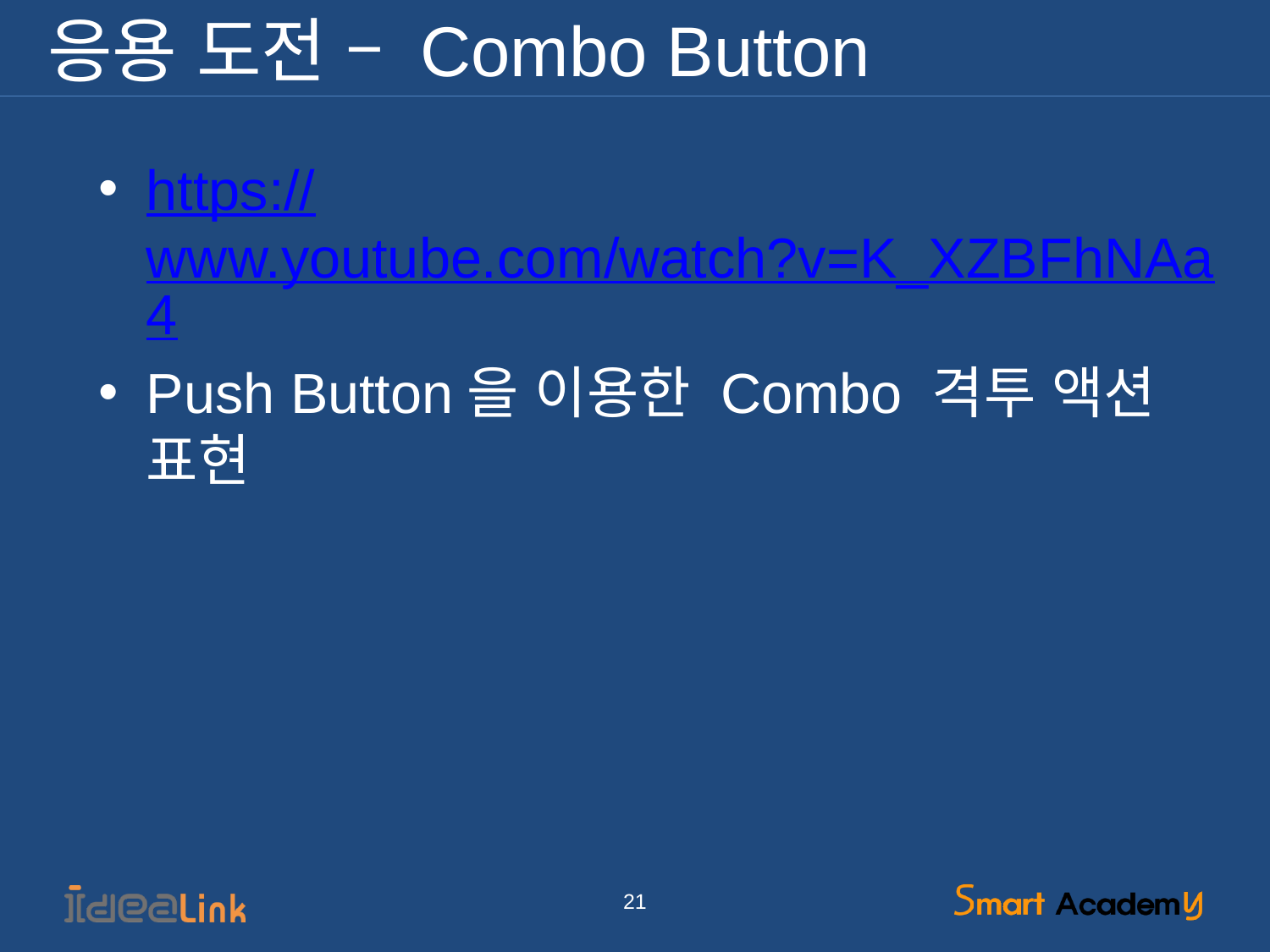

# 응용 도전 – Combo Button

https://www.youtube.com/watch?v=K_XZBFhNAa4
Push Button을 이용한 Combo 격투 액션 표현
21